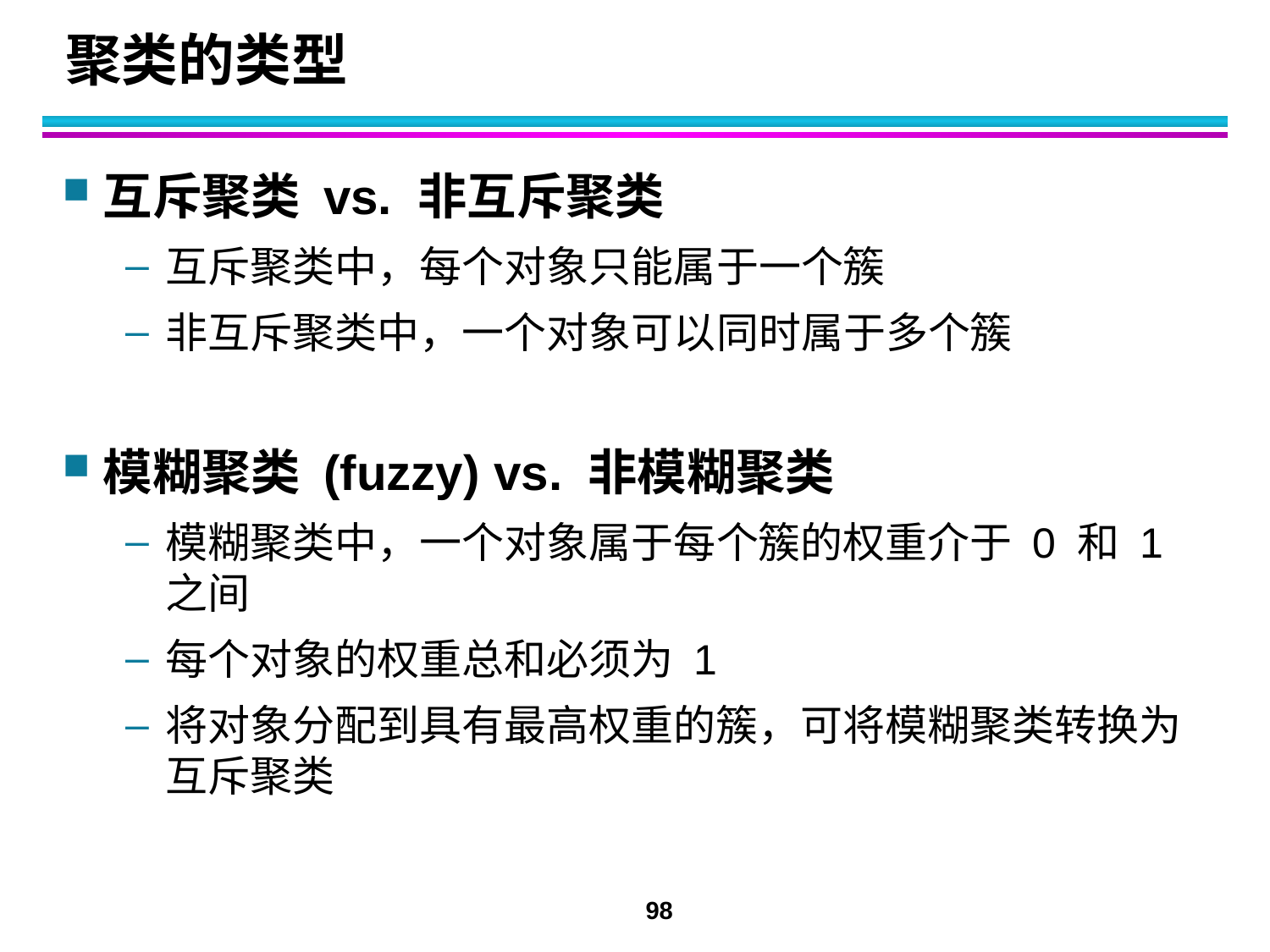

# 聚类的类型
互斥聚类 vs. 非互斥聚类
互斥聚类中，每个对象只能属于一个簇
非互斥聚类中，一个对象可以同时属于多个簇

模糊聚类 (fuzzy) vs. 非模糊聚类
模糊聚类中，一个对象属于每个簇的权重介于 0 和 1 之间
每个对象的权重总和必须为 1
将对象分配到具有最高权重的簇，可将模糊聚类转换为互斥聚类